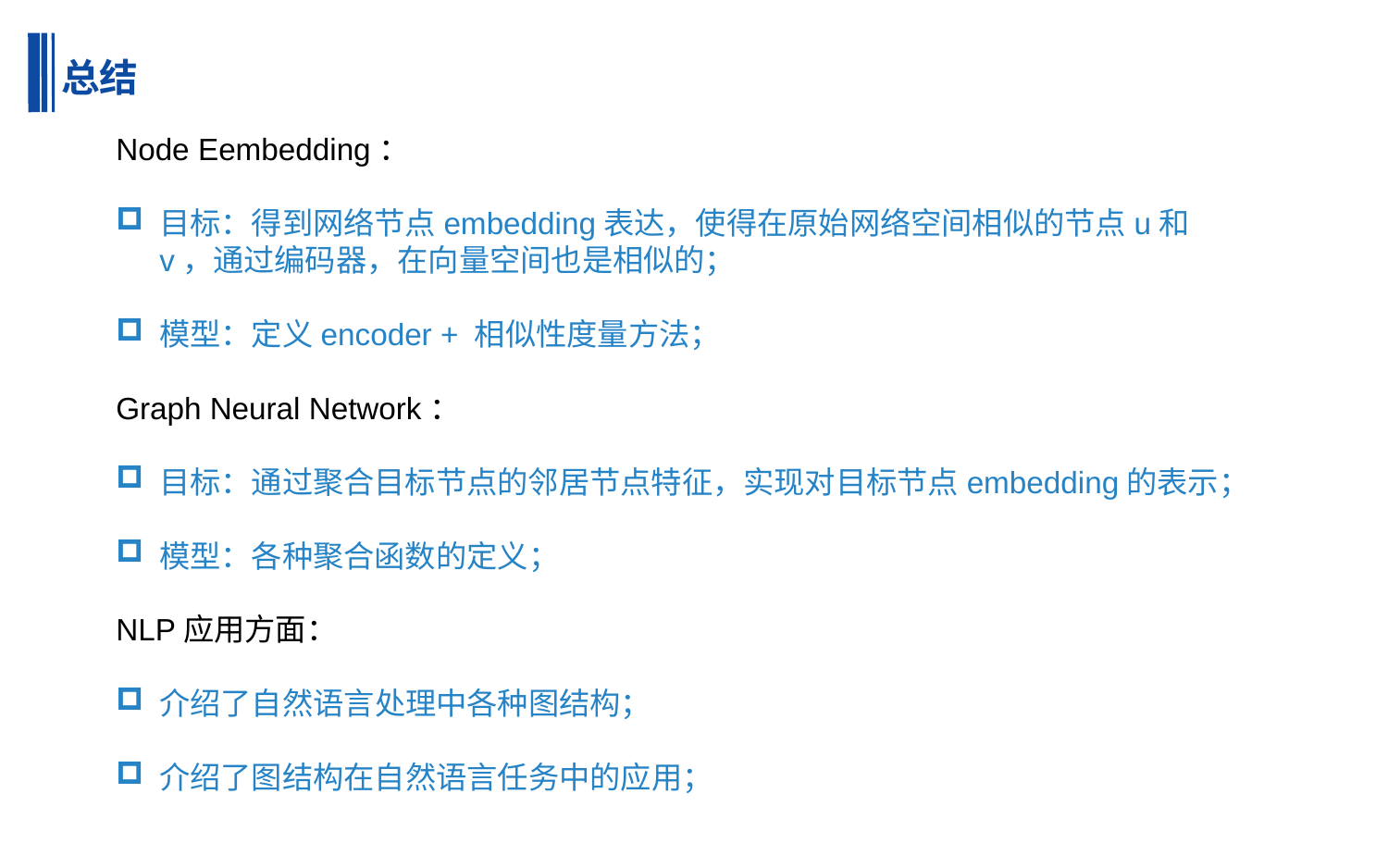

# 总结
Node Eembedding：

目标：得到网络节点embedding表达，使得在原始网络空间相似的节点u和v，通过编码器，在向量空间也是相似的；

模型：定义encoder + 相似性度量方法；

Graph Neural Network：

目标：通过聚合目标节点的邻居节点特征，实现对目标节点embedding的表示；

模型：各种聚合函数的定义；

NLP应用方面：

介绍了自然语言处理中各种图结构；

介绍了图结构在自然语言任务中的应用；